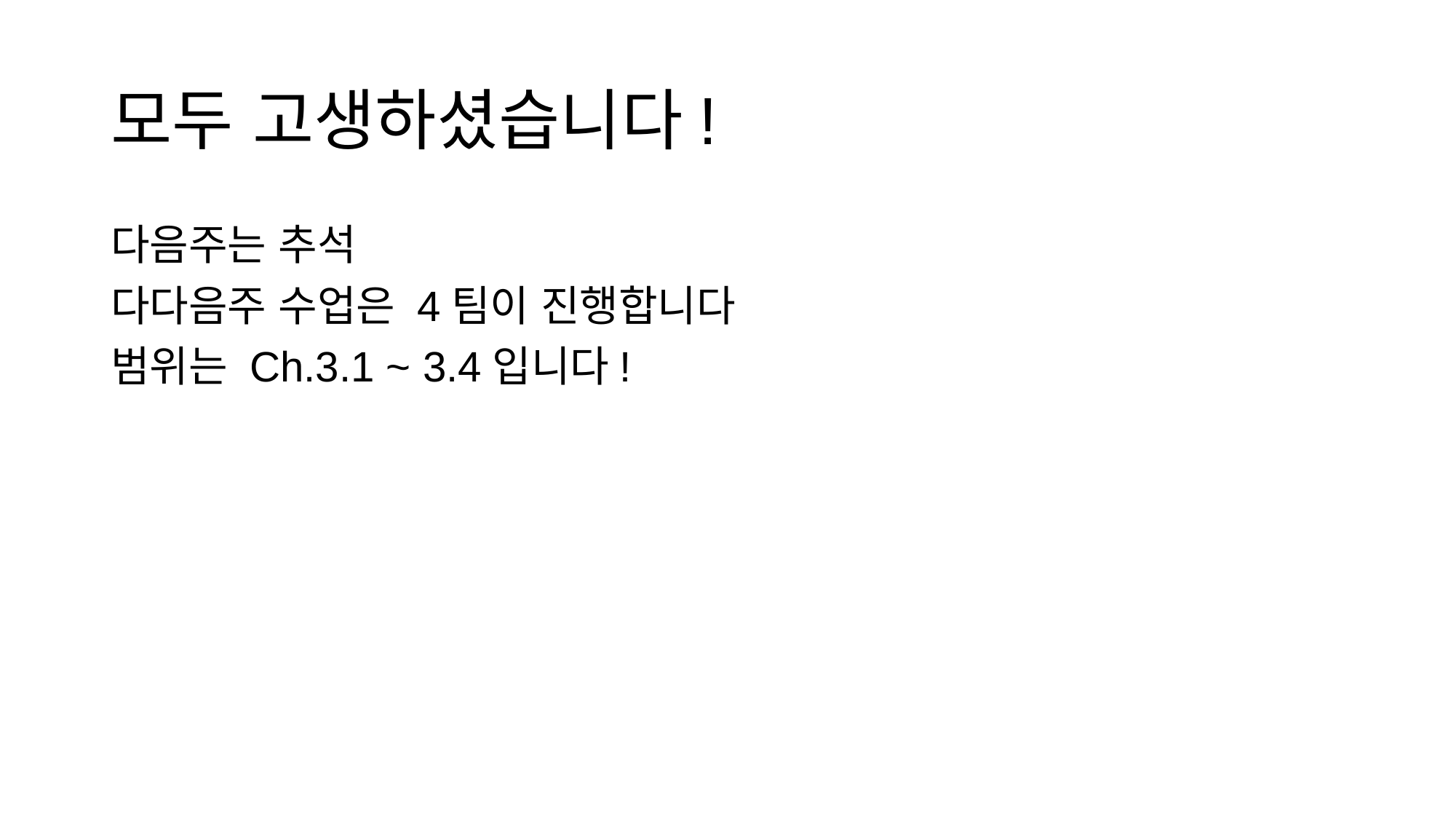

# 모두 고생하셨습니다!
다음주는 추석
다다음주 수업은 4팀이 진행합니다
범위는 Ch.3.1 ~ 3.4입니다!